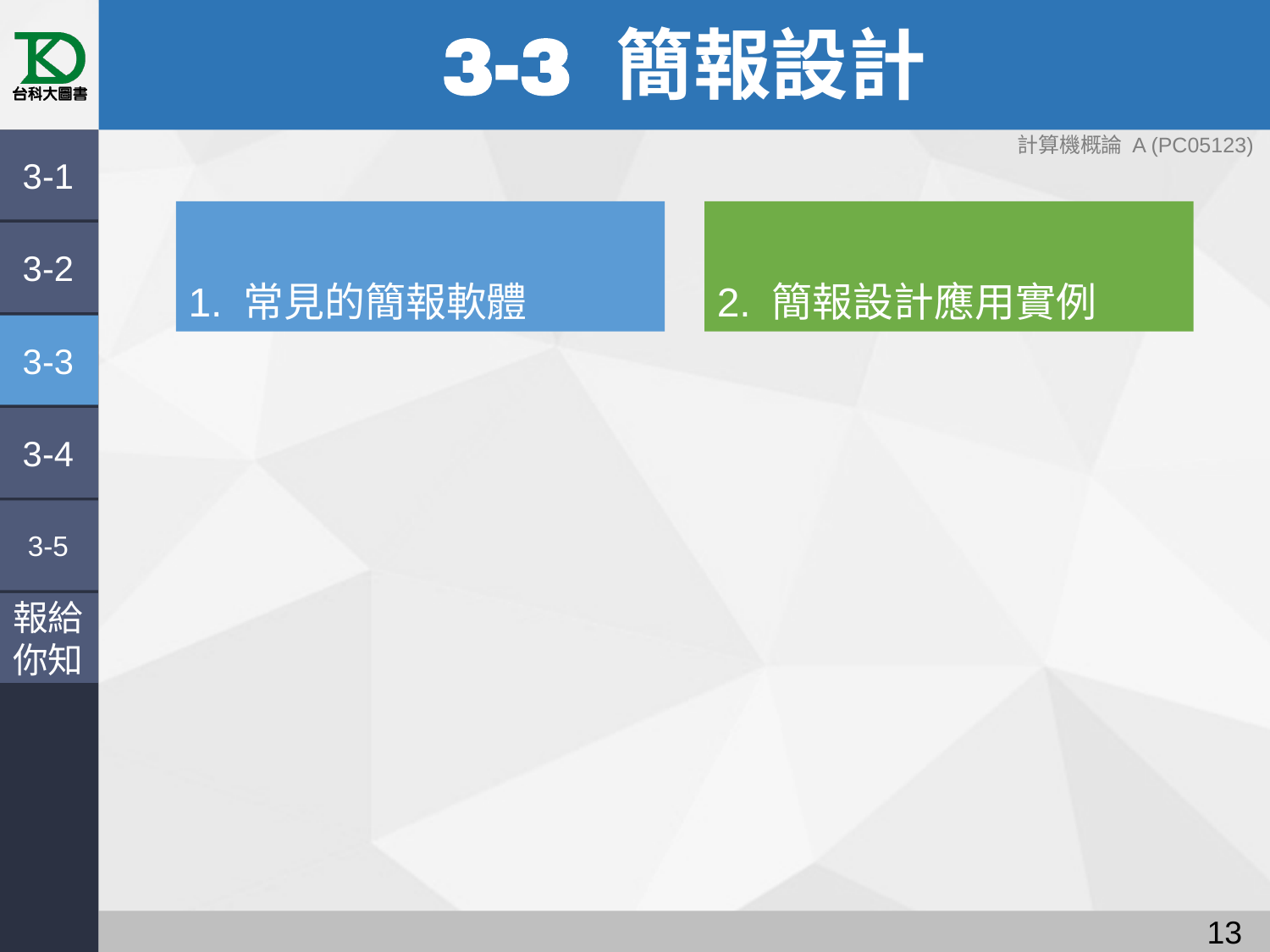

# 3-3 簡報設計
3-1
1. 常見的簡報軟體
2. 簡報設計應用實例
3-2
3-3
3-4
3-5
報給
你知
13